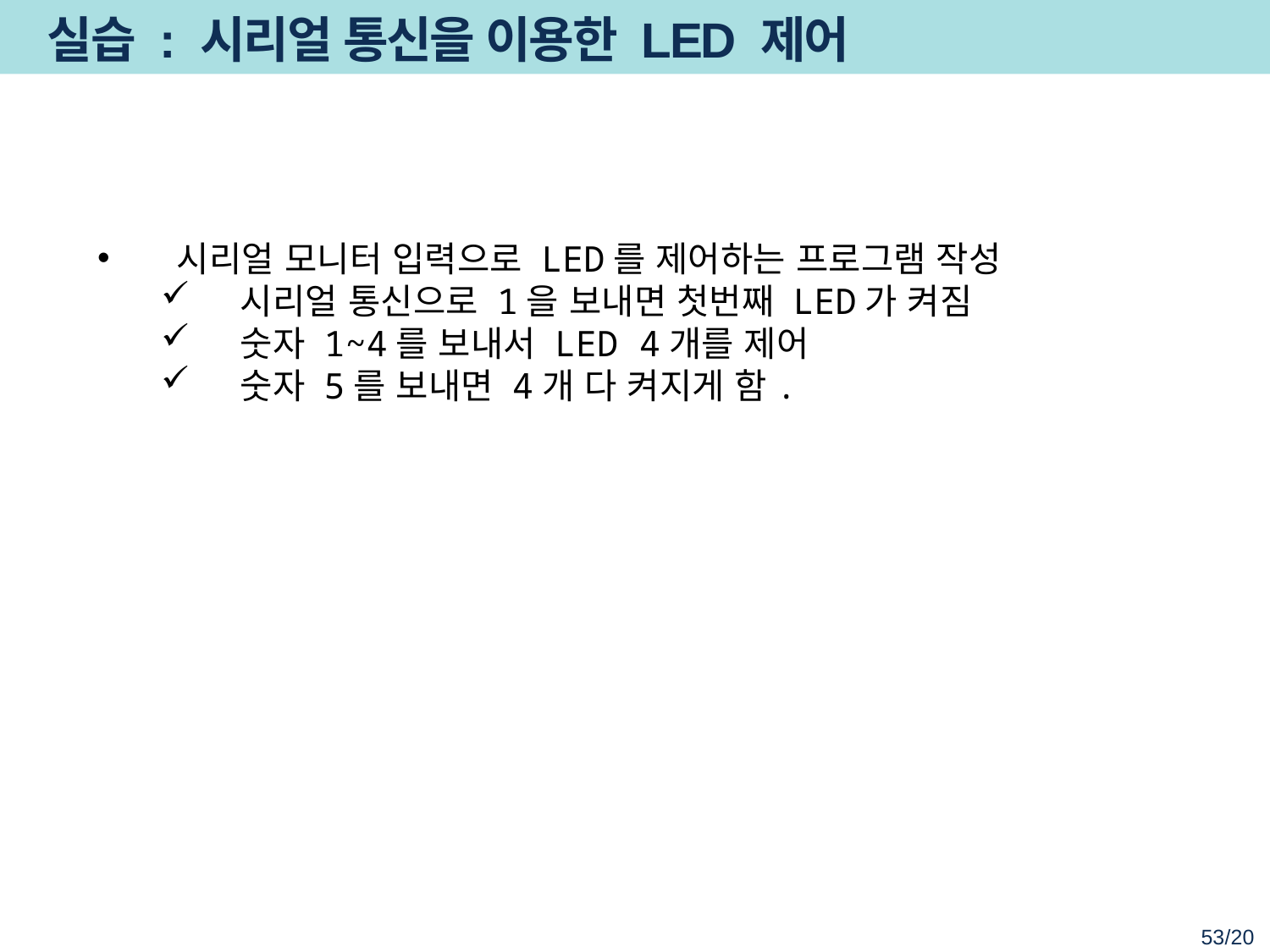

# 실습 : 시리얼 통신을 이용한 LED 제어
시리얼 모니터 입력으로 LED를 제어하는 프로그램 작성
시리얼 통신으로 1을 보내면 첫번째 LED가 켜짐
숫자 1~4를 보내서 LED 4개를 제어
숫자 5를 보내면 4개 다 켜지게 함.